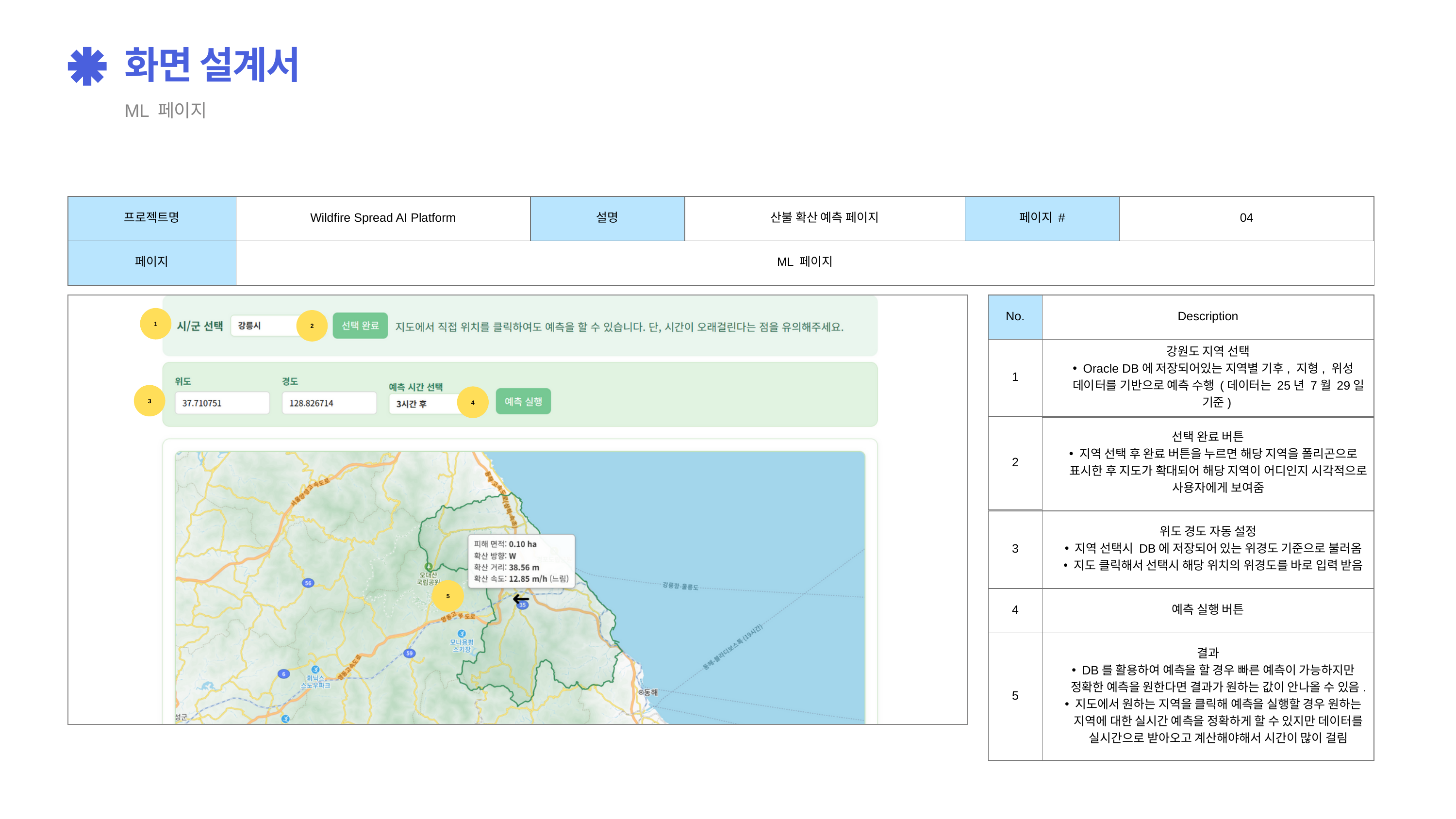

화면 설계서
ML 페이지

프로젝트명

Wildfire Spread AI Platform

설명

산불 확산 예측 페이지

페이지 #

04

페이지

ML 페이지

No.

Description

1

2

1

강원도 지역 선택
Oracle DB에 저장되어있는 지역별 기후, 지형, 위성 데이터를 기반으로 예측 수행 (데이터는 25년 7월 29일 기준)

3

4

2

선택 완료 버튼
지역 선택 후 완료 버튼을 누르면 해당 지역을 폴리곤으로 표시한 후 지도가 확대되어 해당 지역이 어디인지 시각적으로 사용자에게 보여줌

3

위도 경도 자동 설정
지역 선택시 DB에 저장되어 있는 위경도 기준으로 불러옴
지도 클릭해서 선택시 해당 위치의 위경도를 바로 입력 받음

5

4

예측 실행 버튼

5

결과
DB를 활용하여 예측을 할 경우 빠른 예측이 가능하지만 정확한 예측을 원한다면 결과가 원하는 값이 안나올 수 있음.
지도에서 원하는 지역을 클릭해 예측을 실행할 경우 원하는 지역에 대한 실시간 예측을 정확하게 할 수 있지만 데이터를 실시간으로 받아오고 계산해야해서 시간이 많이 걸림